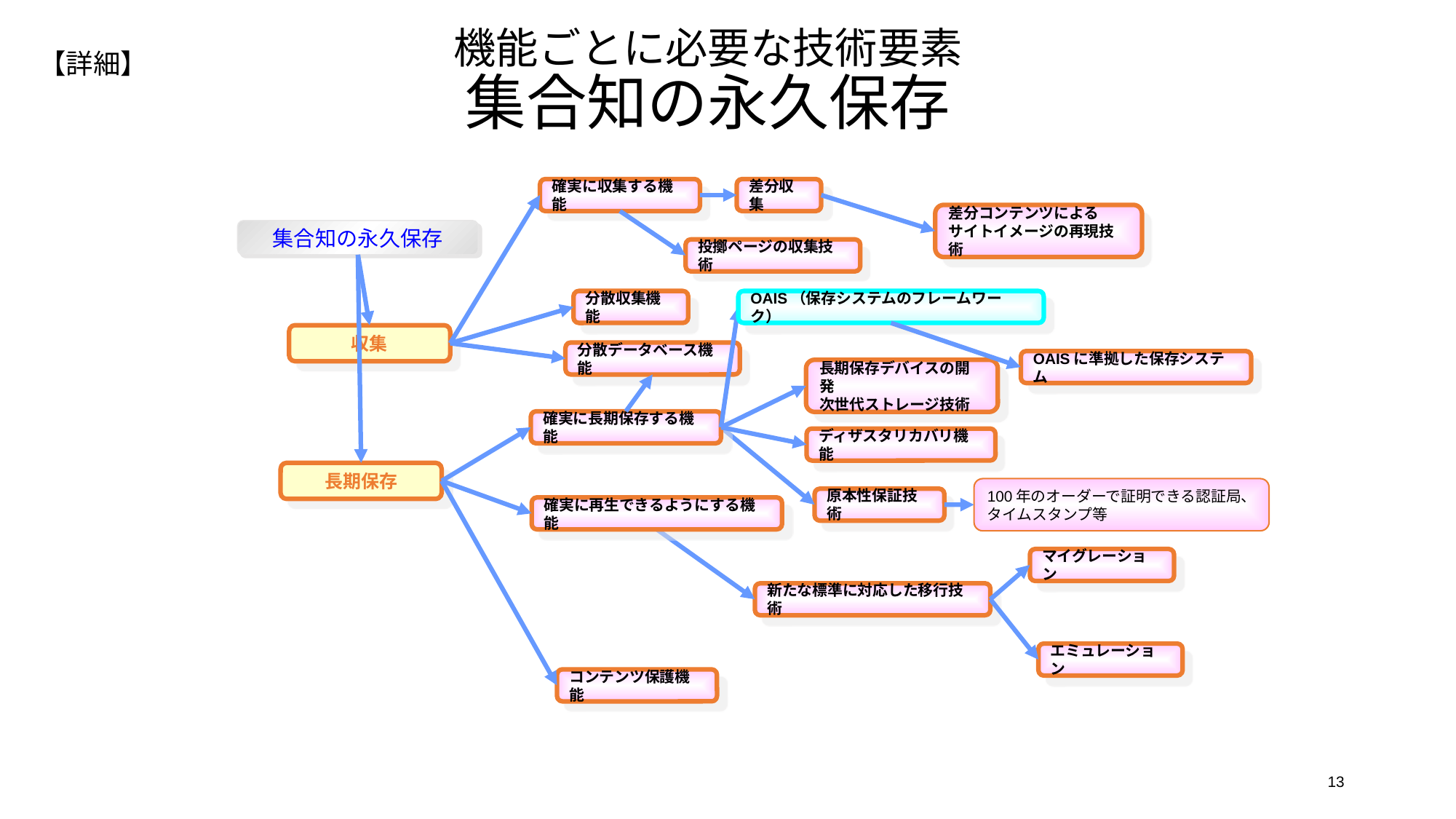

# 機能ごとに必要な技術要素 集合知の永久保存
【詳細】
確実に収集する機能
差分収集
差分コンテンツによる
サイトイメージの再現技術
集合知の永久保存
投擲ページの収集技術
分散収集機能
OAIS（保存システムのフレームワーク）
収集
分散データベース機能
OAISに準拠した保存システム
長期保存デバイスの開発
次世代ストレージ技術
確実に長期保存する機能
ディザスタリカバリ機能
長期保存
100年のオーダーで証明できる認証局、
タイムスタンプ等
原本性保証技術
確実に再生できるようにする機能
マイグレーション
新たな標準に対応した移行技術
エミュレーション
コンテンツ保護機能
13